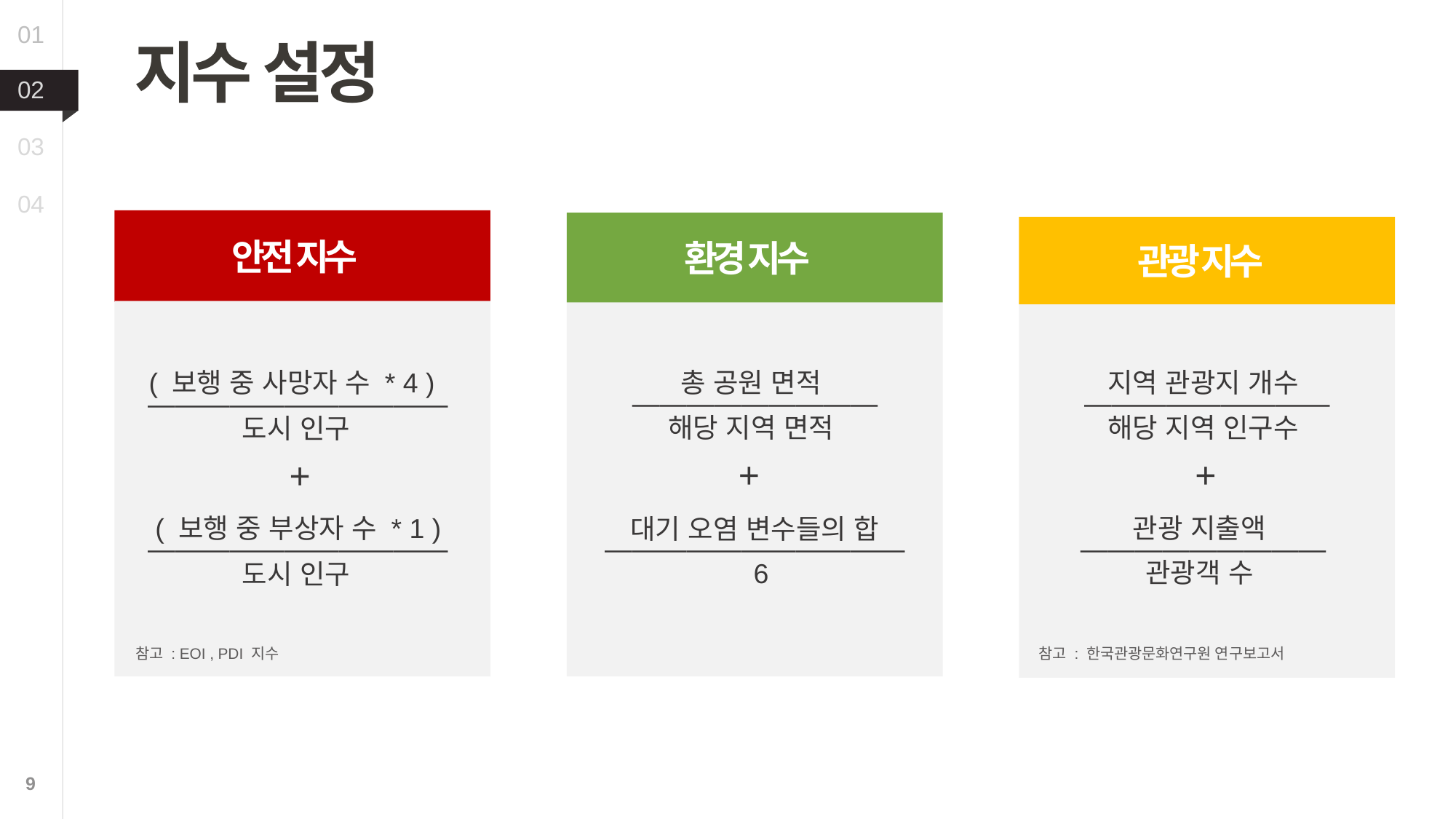

01
02

03
04
지수 설정

안전 지수
환경 지수
관광 지수

지역 관광지 개수
총 공원 면적
( 보행 중 사망자 수 * 4 )
—————————
—————————
———————————
해당 지역 인구수
해당 지역 면적
도시 인구
+
+
+
관광 지출액
( 보행 중 부상자 수 * 1 )
대기 오염 변수들의 합
—————————
———————————
———————————
관광객 수
6
도시 인구
참고 : EOI , PDI 지수
참고 : 한국관광문화연구원 연구보고서
9